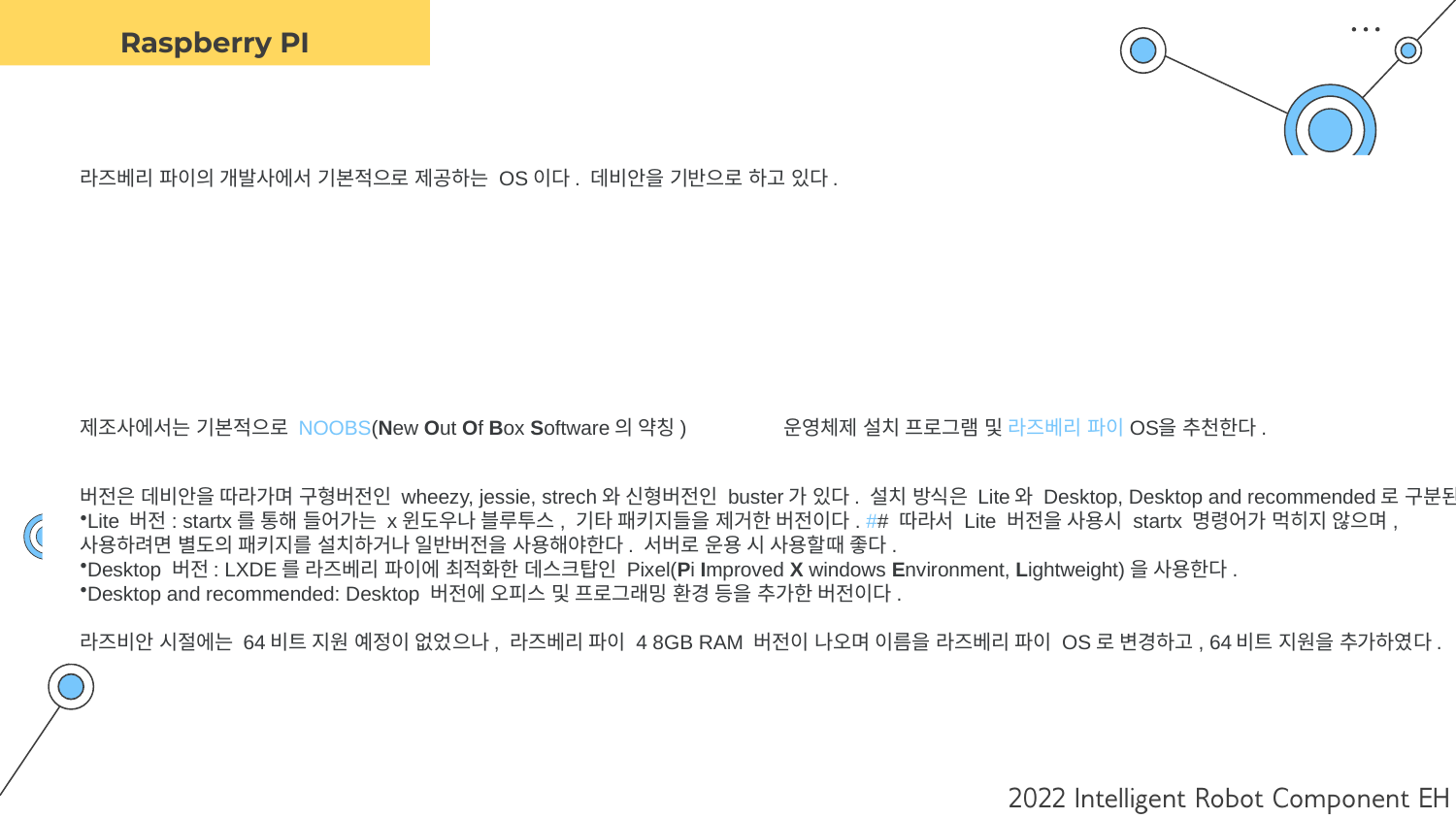

Raspberry PI
라즈베리 파이의 개발사에서 기본적으로 제공하는 OS이다. 데비안을 기반으로 하고 있다.
제조사에서는 기본적으로 NOOBS(New Out Of Box Software의 약칭) 운영체제 설치 프로그램 및 라즈베리 파이 OS을 추천한다.
버전은 데비안을 따라가며 구형버전인 wheezy, jessie, strech와 신형버전인 buster가 있다. 설치 방식은 Lite와 Desktop, Desktop and recommended로 구분된다.
Lite 버전: startx를 통해 들어가는 x윈도우나 블루투스, 기타 패키지들을 제거한 버전이다. ## 따라서 Lite 버전을 사용시 startx 명령어가 먹히지 않으며, 사용하려면 별도의 패키지를 설치하거나 일반버전을 사용해야한다. 서버로 운용 시 사용할때 좋다.
Desktop 버전: LXDE를 라즈베리 파이에 최적화한 데스크탑인 Pixel(Pi Improved X windows Environment, Lightweight)을 사용한다.
Desktop and recommended: Desktop 버전에 오피스 및 프로그래밍 환경 등을 추가한 버전이다.
라즈비안 시절에는 64비트 지원 예정이 없었으나, 라즈베리 파이 4 8GB RAM 버전이 나오며 이름을 라즈베리 파이 OS로 변경하고, 64비트 지원을 추가하였다.
2022 Intelligent Robot Component EH